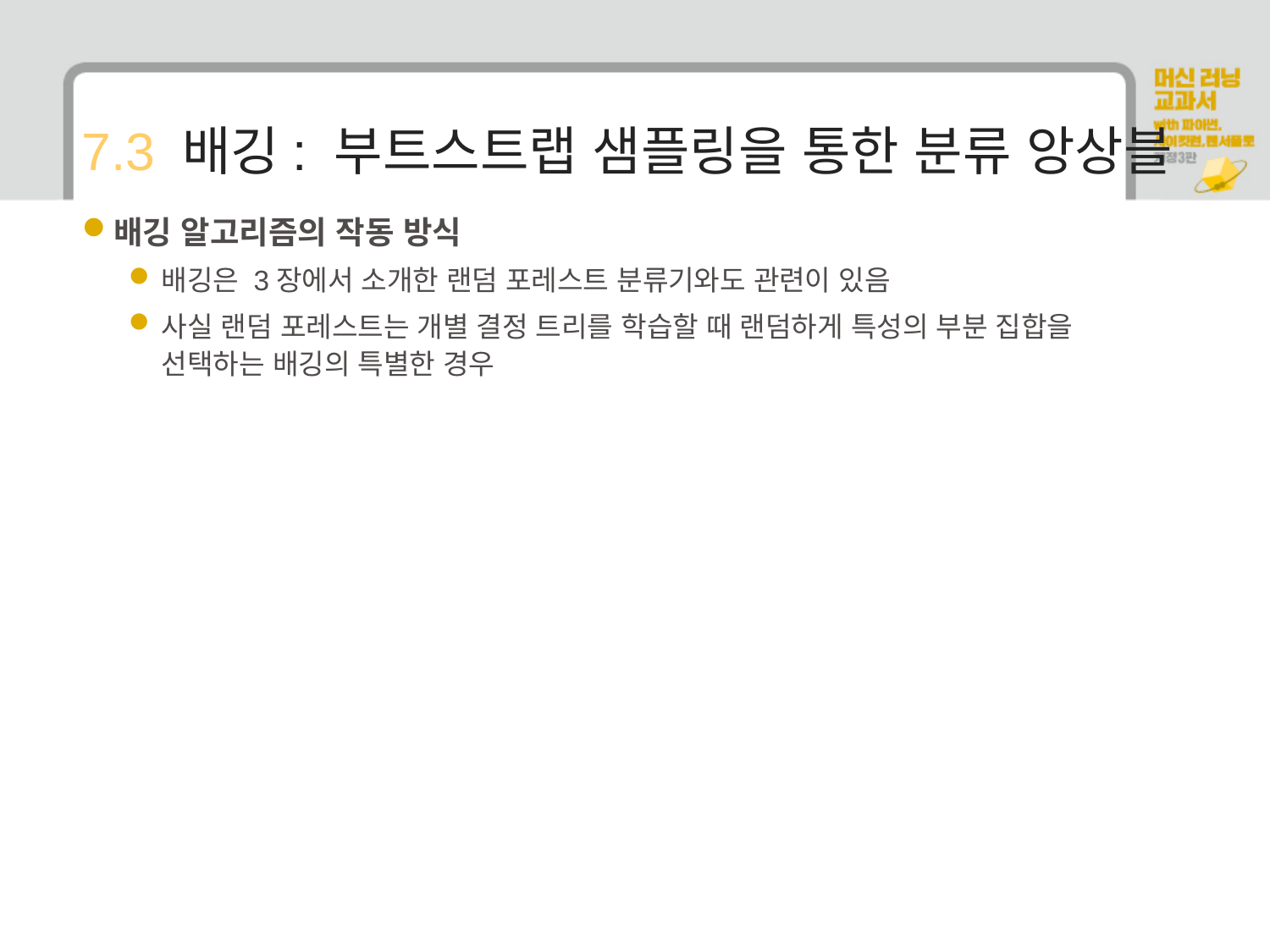

# 7.3 배깅: 부트스트랩 샘플링을 통한 분류 앙상블
배깅 알고리즘의 작동 방식
배깅은 3장에서 소개한 랜덤 포레스트 분류기와도 관련이 있음
사실 랜덤 포레스트는 개별 결정 트리를 학습할 때 랜덤하게 특성의 부분 집합을 선택하는 배깅의 특별한 경우